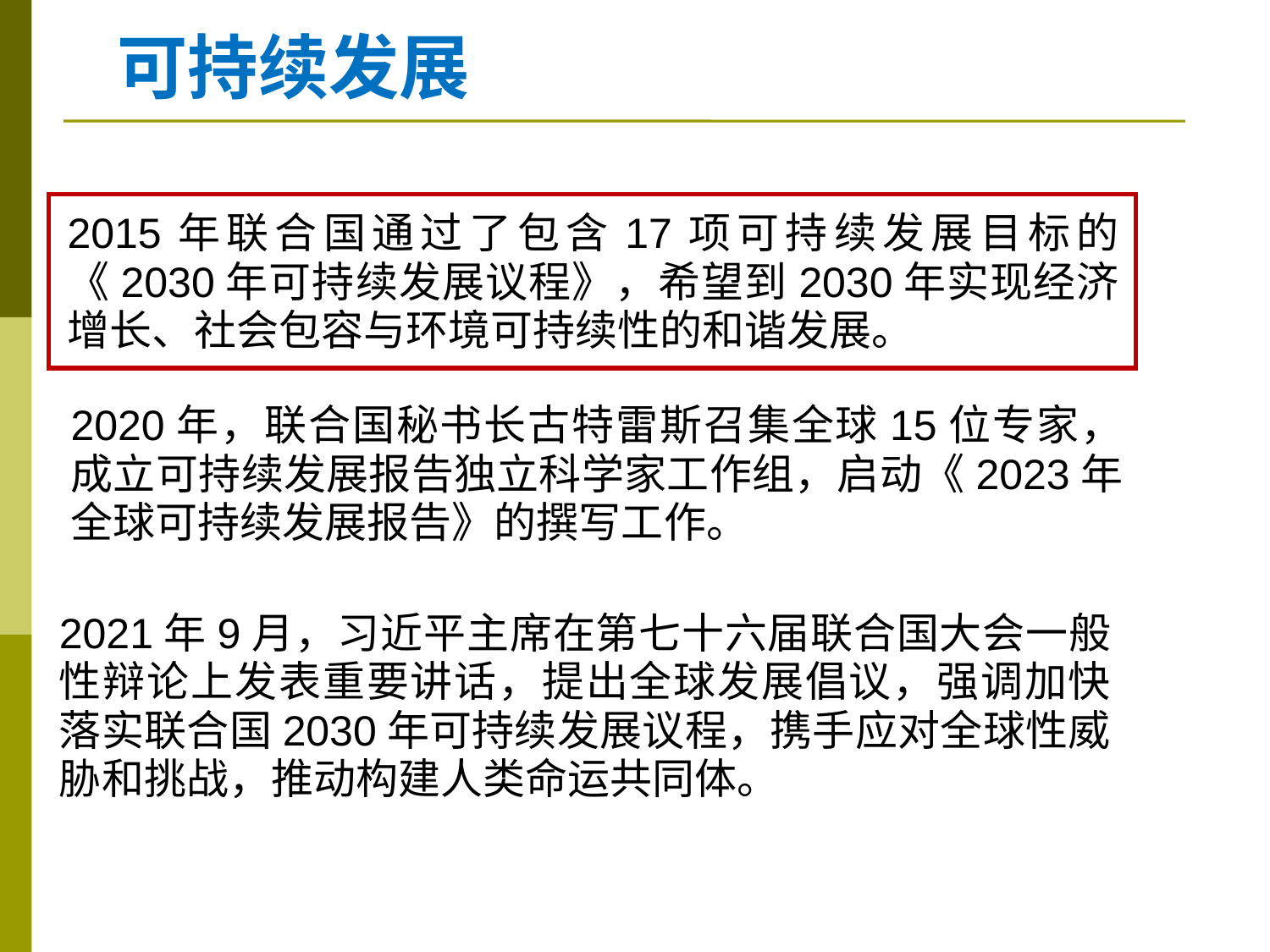

可持续发展

2015年联合国通过了包含17项可持续发展目标的《2030年可持续发展议程》，希望到2030年实现经济增长、社会包容与环境可持续性的和谐发展。
2020年，联合国秘书长古特雷斯召集全球15位专家，成立可持续发展报告独立科学家工作组，启动《2023年全球可持续发展报告》的撰写工作。
2021年9月，习近平主席在第七十六届联合国大会一般性辩论上发表重要讲话，提出全球发展倡议，强调加快落实联合国2030年可持续发展议程，携手应对全球性威胁和挑战，推动构建人类命运共同体。